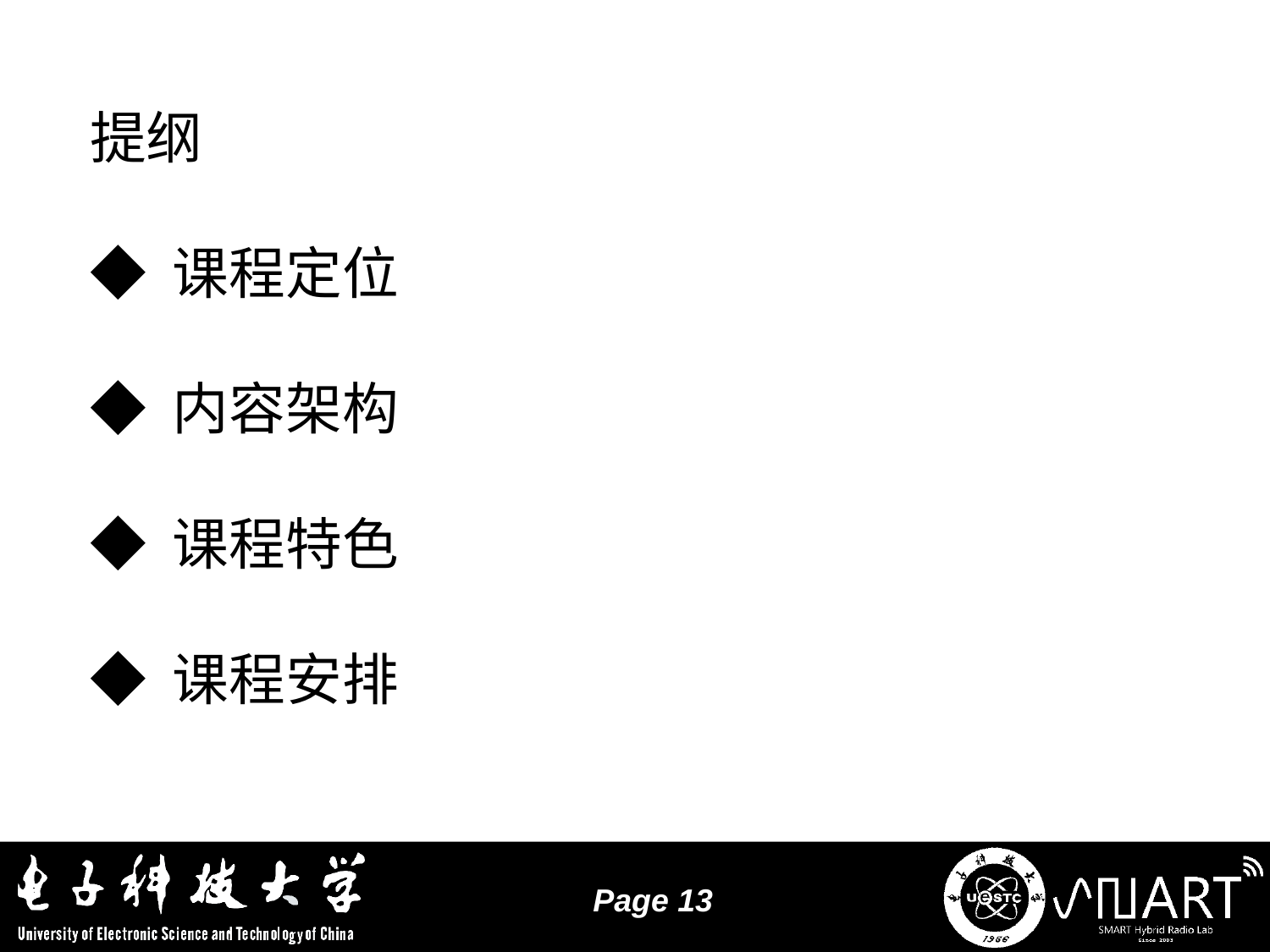

提纲

◆ 课程定位

◆ 内容架构

◆ 课程特色

◆ 课程安排